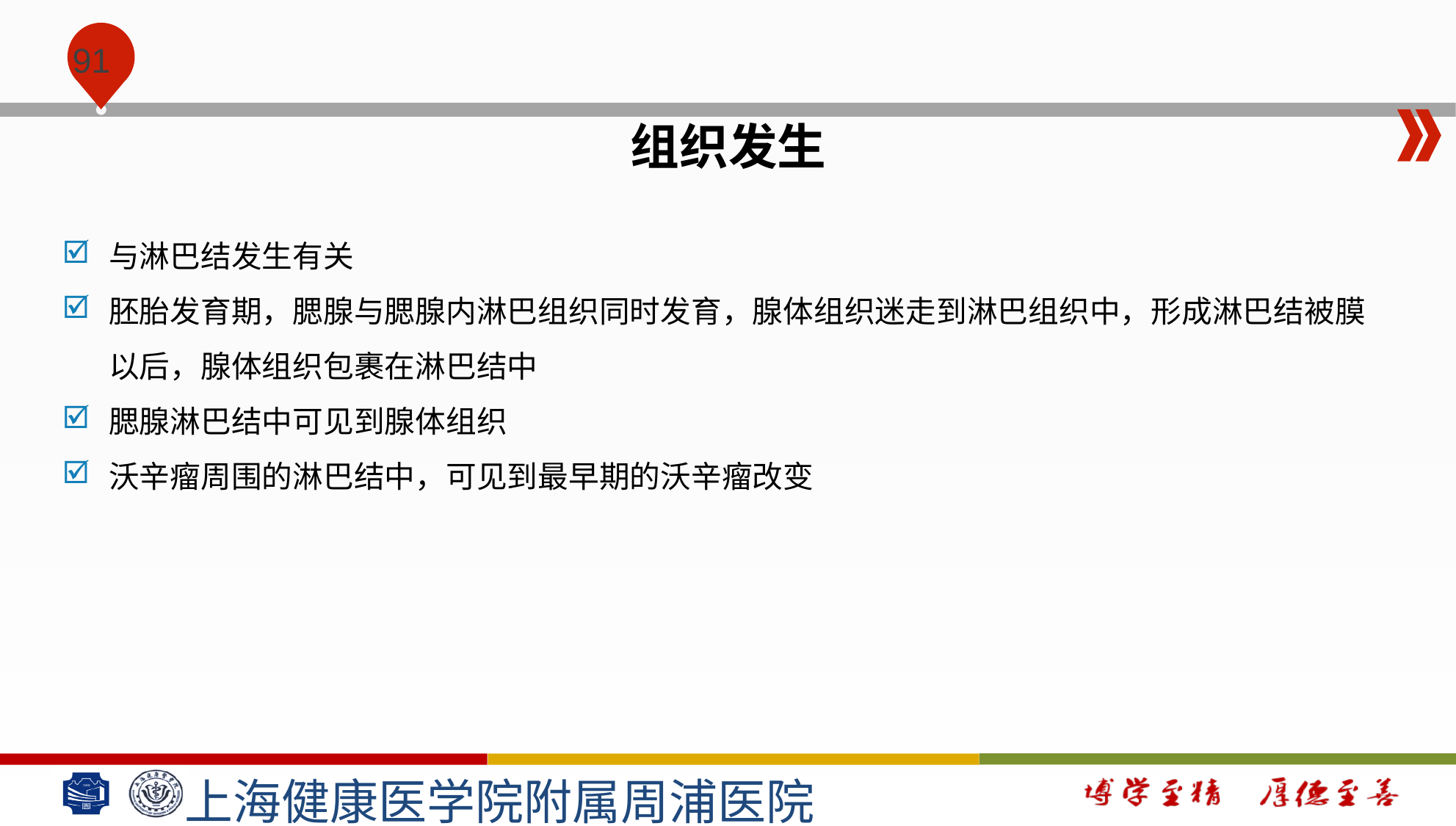

#

组织发生
与淋巴结发生有关
胚胎发育期，腮腺与腮腺内淋巴组织同时发育，腺体组织迷走到淋巴组织中，形成淋巴结被膜以后，腺体组织包裹在淋巴结中
腮腺淋巴结中可见到腺体组织
沃辛瘤周围的淋巴结中，可见到最早期的沃辛瘤改变